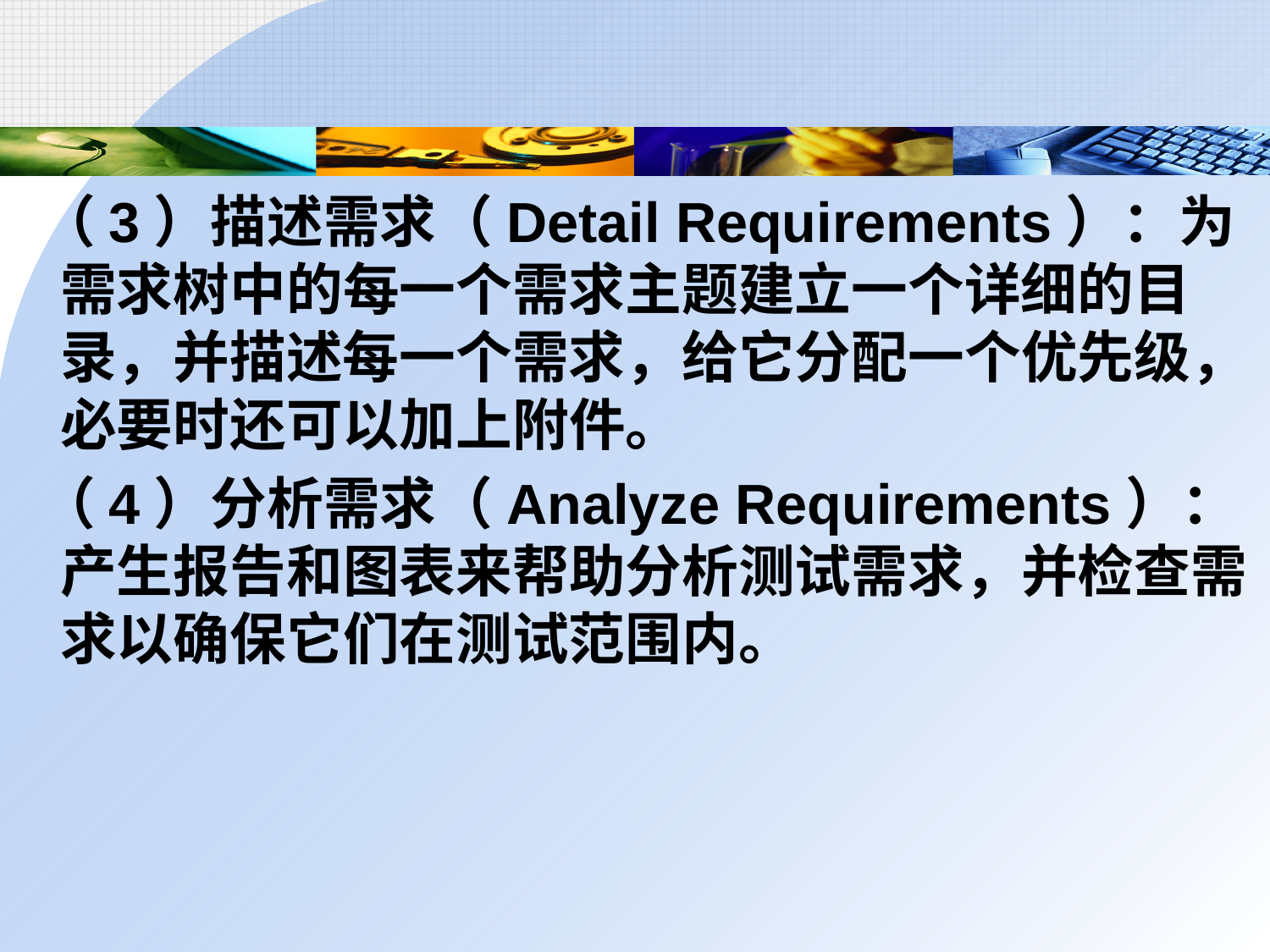

（3）描述需求（Detail Requirements）：为需求树中的每一个需求主题建立一个详细的目录，并描述每一个需求，给它分配一个优先级，必要时还可以加上附件。
 （4）分析需求（Analyze Requirements）：产生报告和图表来帮助分析测试需求，并检查需求以确保它们在测试范围内。